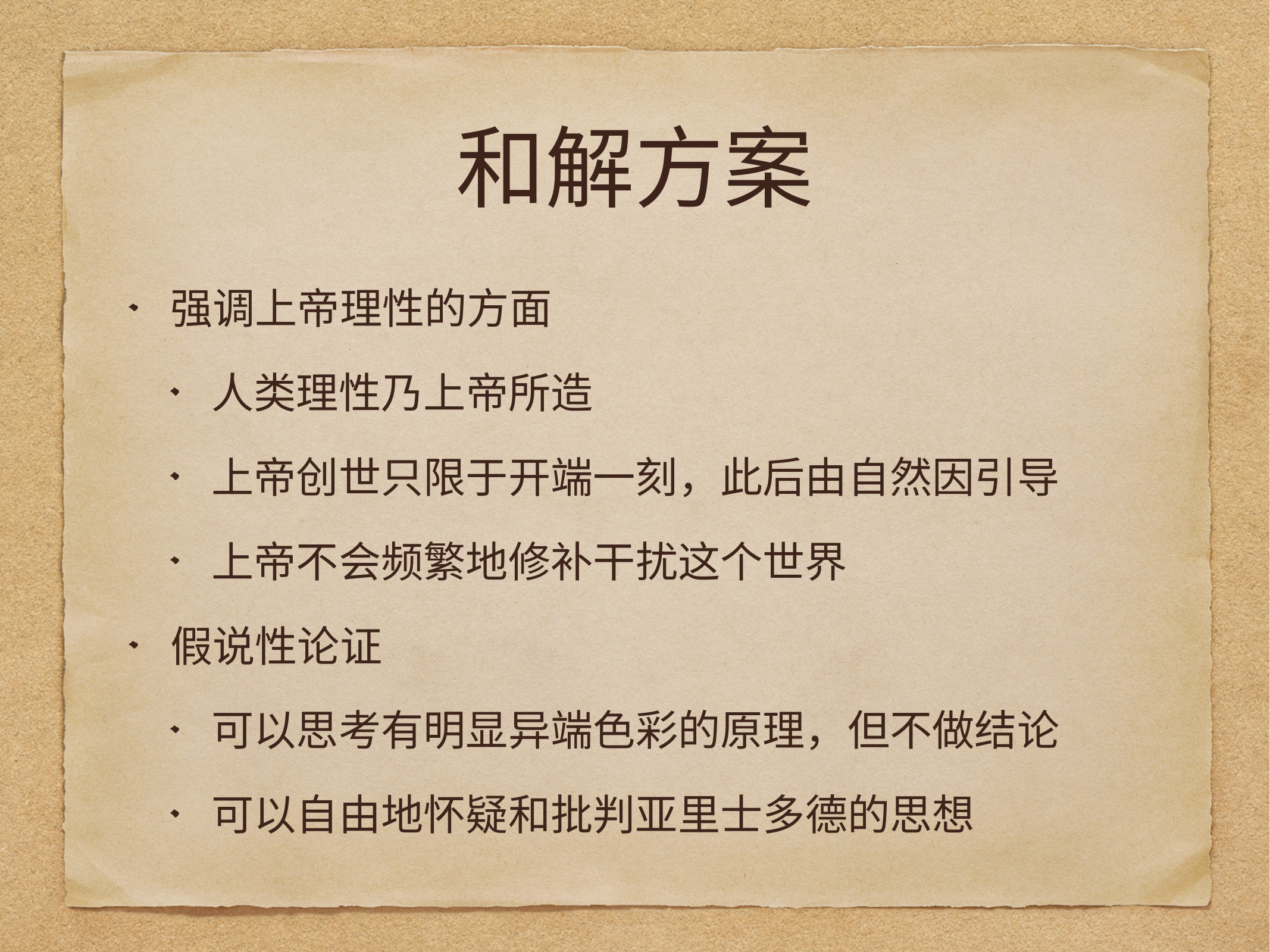

# 和解方案
强调上帝理性的方面
人类理性乃上帝所造
上帝创世只限于开端一刻，此后由自然因引导
上帝不会频繁地修补干扰这个世界
假说性论证
可以思考有明显异端色彩的原理，但不做结论
可以自由地怀疑和批判亚里士多德的思想